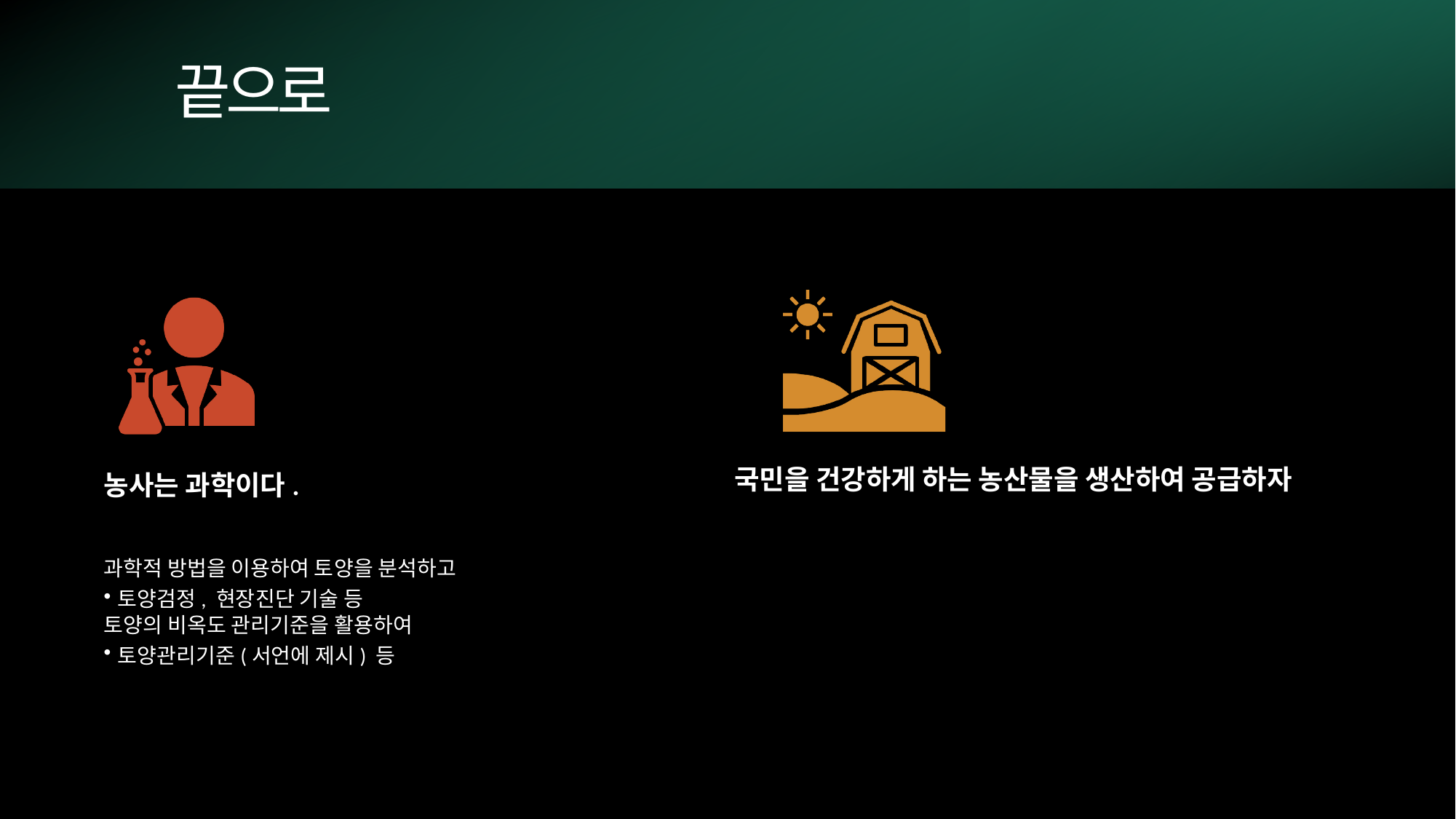

# 끝으로
농사는 과학이다.
과학적 방법을 이용하여 토양을 분석하고
토양검정, 현장진단 기술 등
토양의 비옥도 관리기준을 활용하여
토양관리기준(서언에 제시) 등
국민을 건강하게 하는 농산물을 생산하여 공급하자